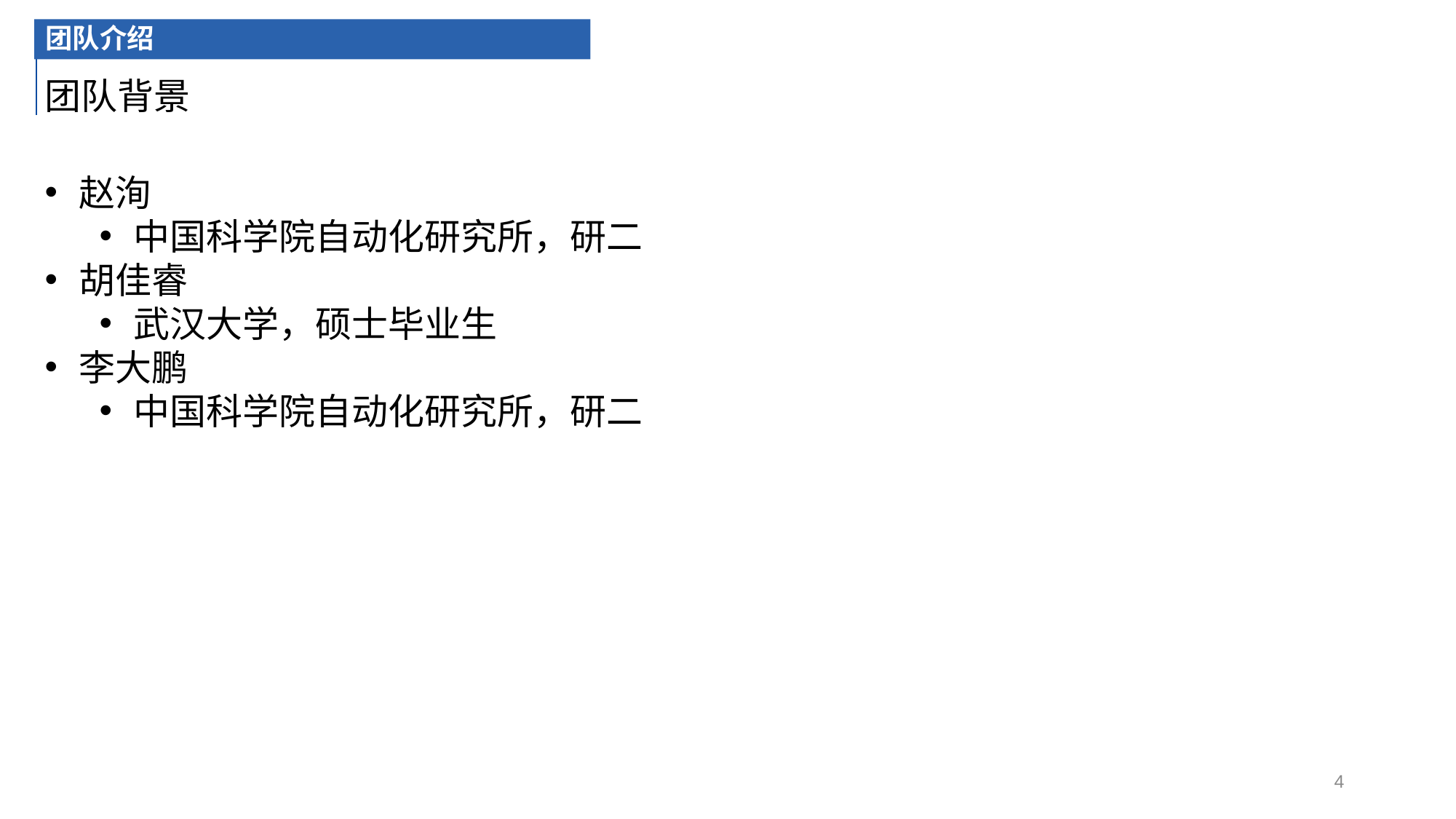

团队介绍
团队背景
赵洵
中国科学院自动化研究所，研二
胡佳睿
武汉大学，硕士毕业生
李大鹏
中国科学院自动化研究所，研二
4